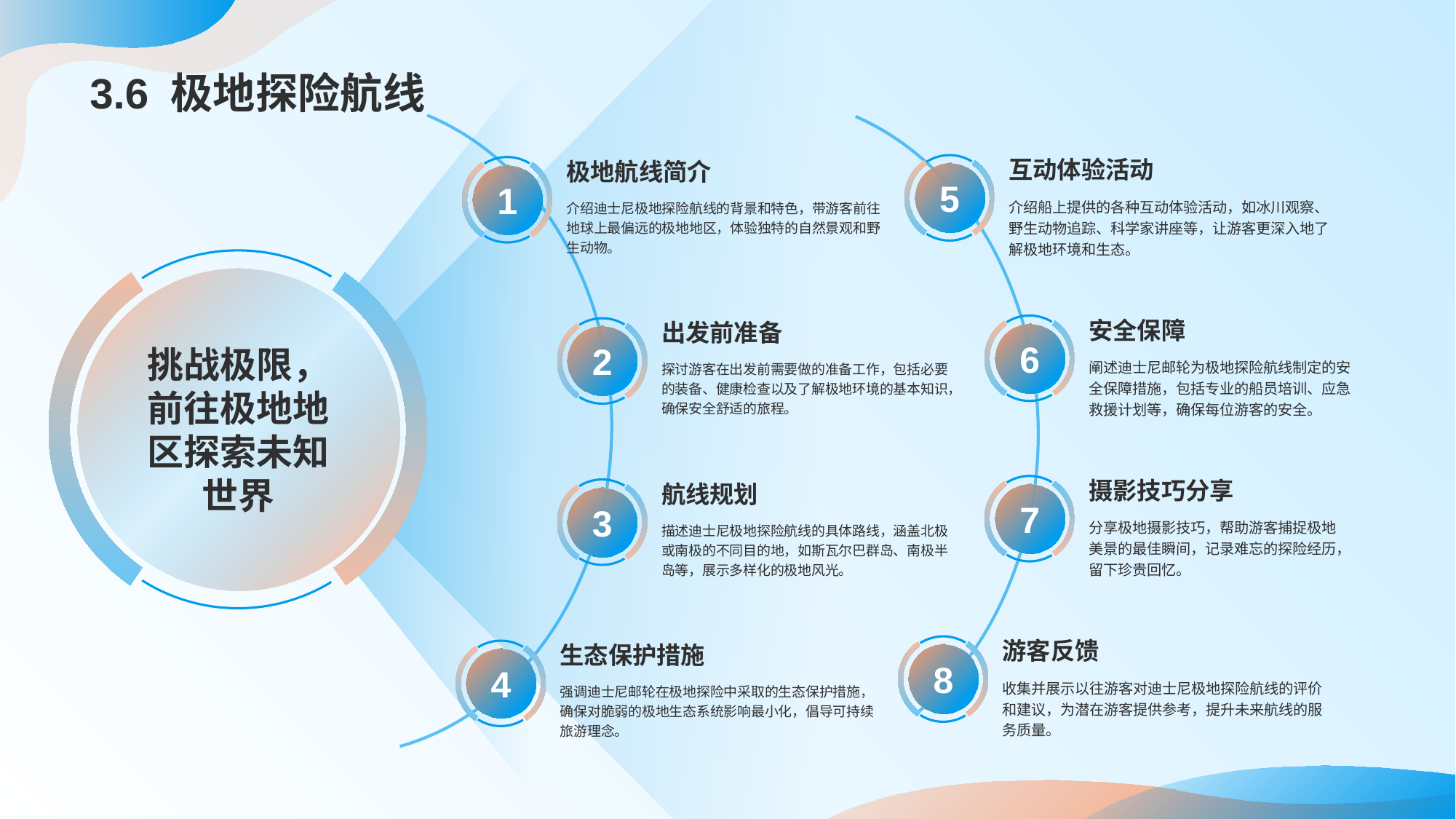

极地航线简介
1
介绍迪士尼极地探险航线的背景和特色，带游客前往地球上最偏远的极地地区，体验独特的自然景观和野生动物。

互动体验活动
5
介绍船上提供的各种互动体验活动，如冰川观察、野生动物追踪、科学家讲座等，让游客更深入地了解极地环境和生态。

挑战极限，前往极地地区探索未知世界
安全保障
6
阐述迪士尼邮轮为极地探险航线制定的安全保障措施，包括专业的船员培训、应急救援计划等，确保每位游客的安全。

出发前准备
2
探讨游客在出发前需要做的准备工作，包括必要的装备、健康检查以及了解极地环境的基本知识，确保安全舒适的旅程。

摄影技巧分享
7
分享极地摄影技巧，帮助游客捕捉极地美景的最佳瞬间，记录难忘的探险经历，留下珍贵回忆。

航线规划
3
描述迪士尼极地探险航线的具体路线，涵盖北极或南极的不同目的地，如斯瓦尔巴群岛、南极半岛等，展示多样化的极地风光。

游客反馈
8
收集并展示以往游客对迪士尼极地探险航线的评价和建议，为潜在游客提供参考，提升未来航线的服务质量。

生态保护措施
4
强调迪士尼邮轮在极地探险中采取的生态保护措施，确保对脆弱的极地生态系统影响最小化，倡导可持续旅游理念。

# 3.6 极地探险航线